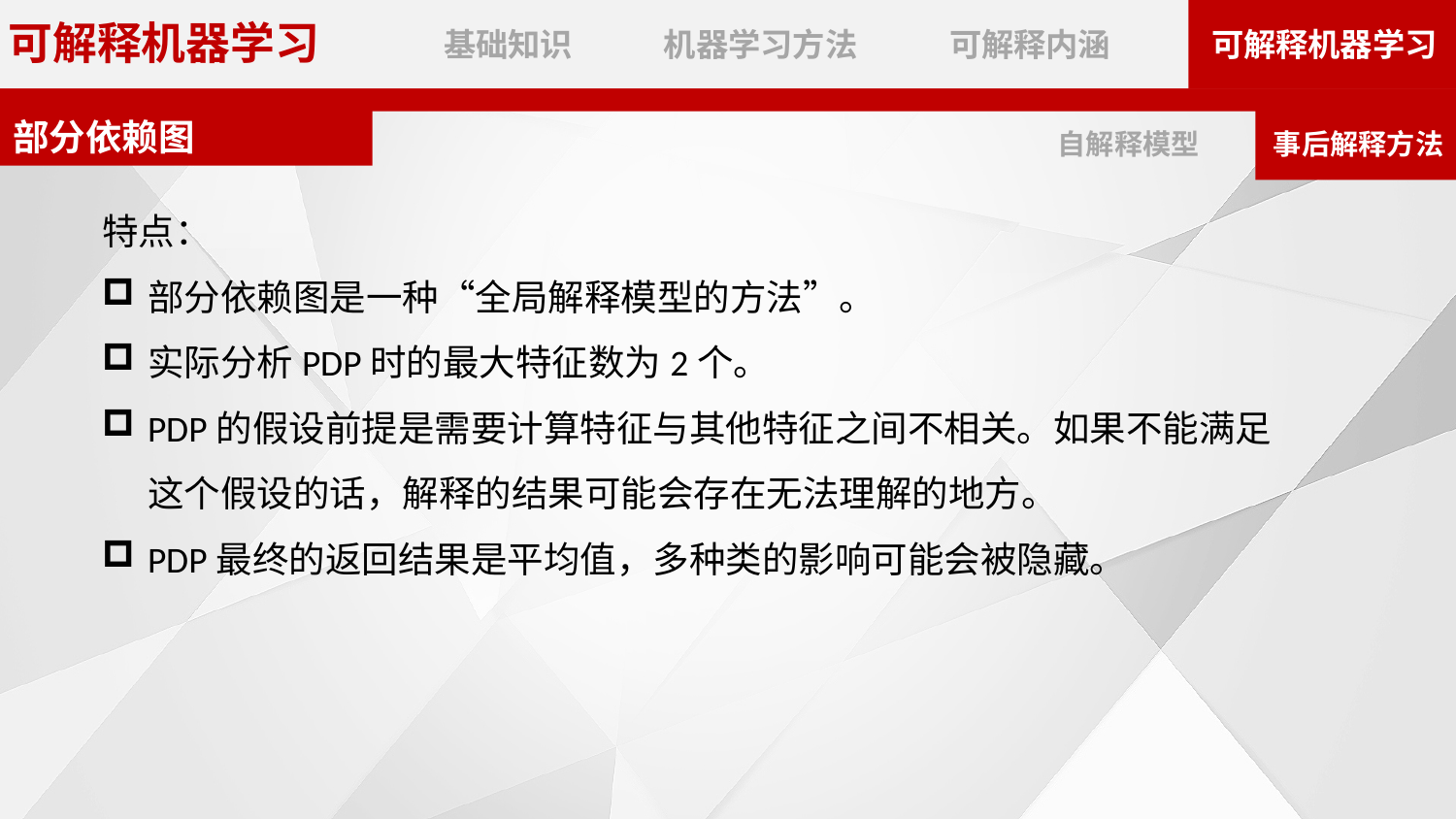

特点：
部分依赖图是一种“全局解释模型的方法”。
实际分析PDP时的最大特征数为2个。
PDP的假设前提是需要计算特征与其他特征之间不相关。如果不能满足这个假设的话，解释的结果可能会存在无法理解的地方。
PDP最终的返回结果是平均值，多种类的影响可能会被隐藏。